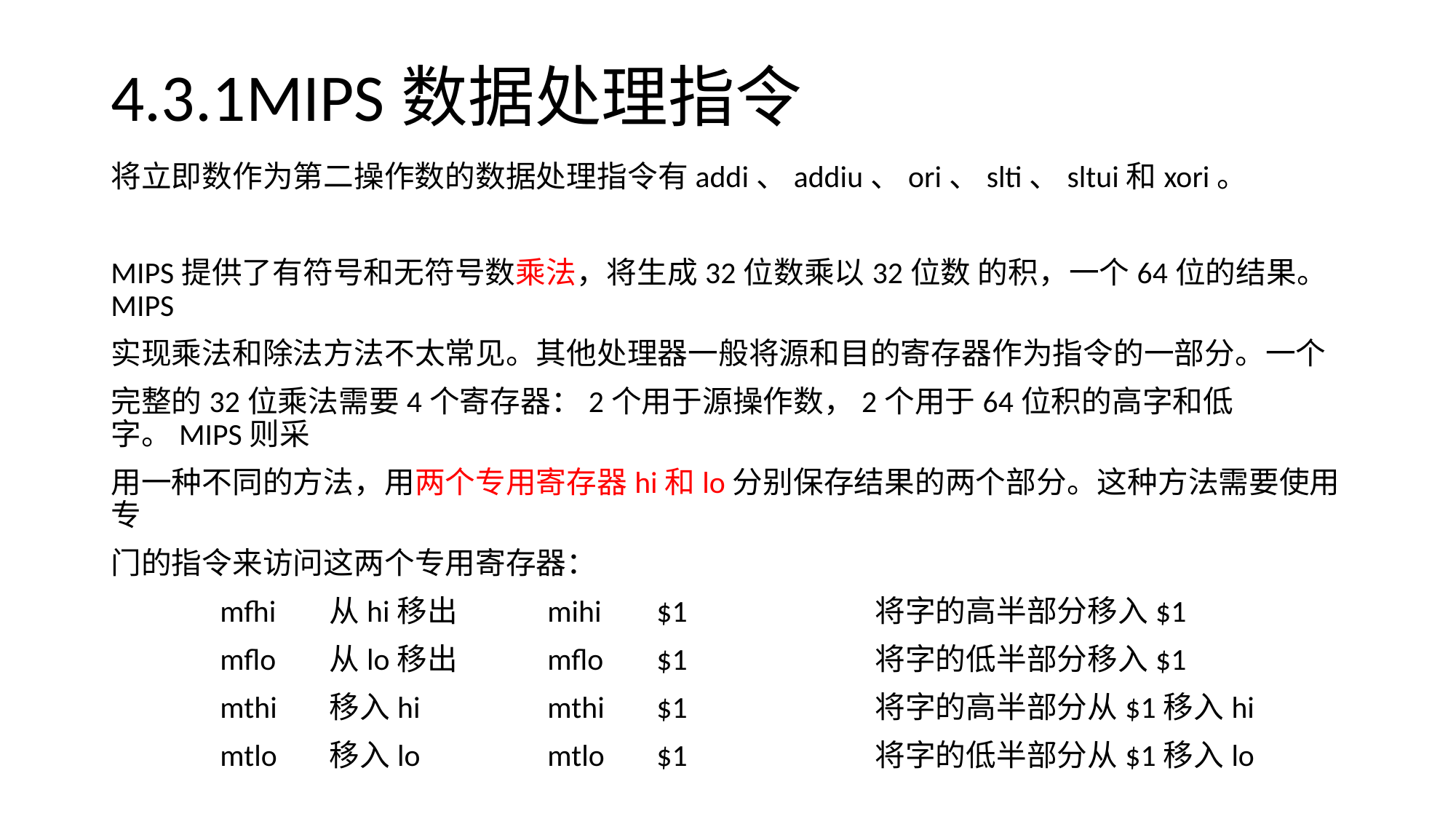

# 4.3.1MIPS数据处理指令
将立即数作为第二操作数的数据处理指令有addi、addiu、ori、slti、sltui和xori。

MIPS提供了有符号和无符号数乘法，将生成32位数乘以32位数 的积，一个64位的结果。MIPS
实现乘法和除法方法不太常见。其他处理器一般将源和目的寄存器作为指令的一部分。一个
完整的32位乘法需要4个寄存器：2个用于源操作数，2个用于64位积的高字和低字。MIPS则采
用一种不同的方法，用两个专用寄存器hi和lo分别保存结果的两个部分。这种方法需要使用专
门的指令来访问这两个专用寄存器：
	mfhi	从hi移出	mihi 	$1		将字的高半部分移入$1
	mflo	从lo移出	mflo	$1		将字的低半部分移入$1
	mthi 	移入hi		mthi	$1		将字的高半部分从$1移入hi
	mtlo	移入lo		mtlo 	$1		将字的低半部分从$1移入lo